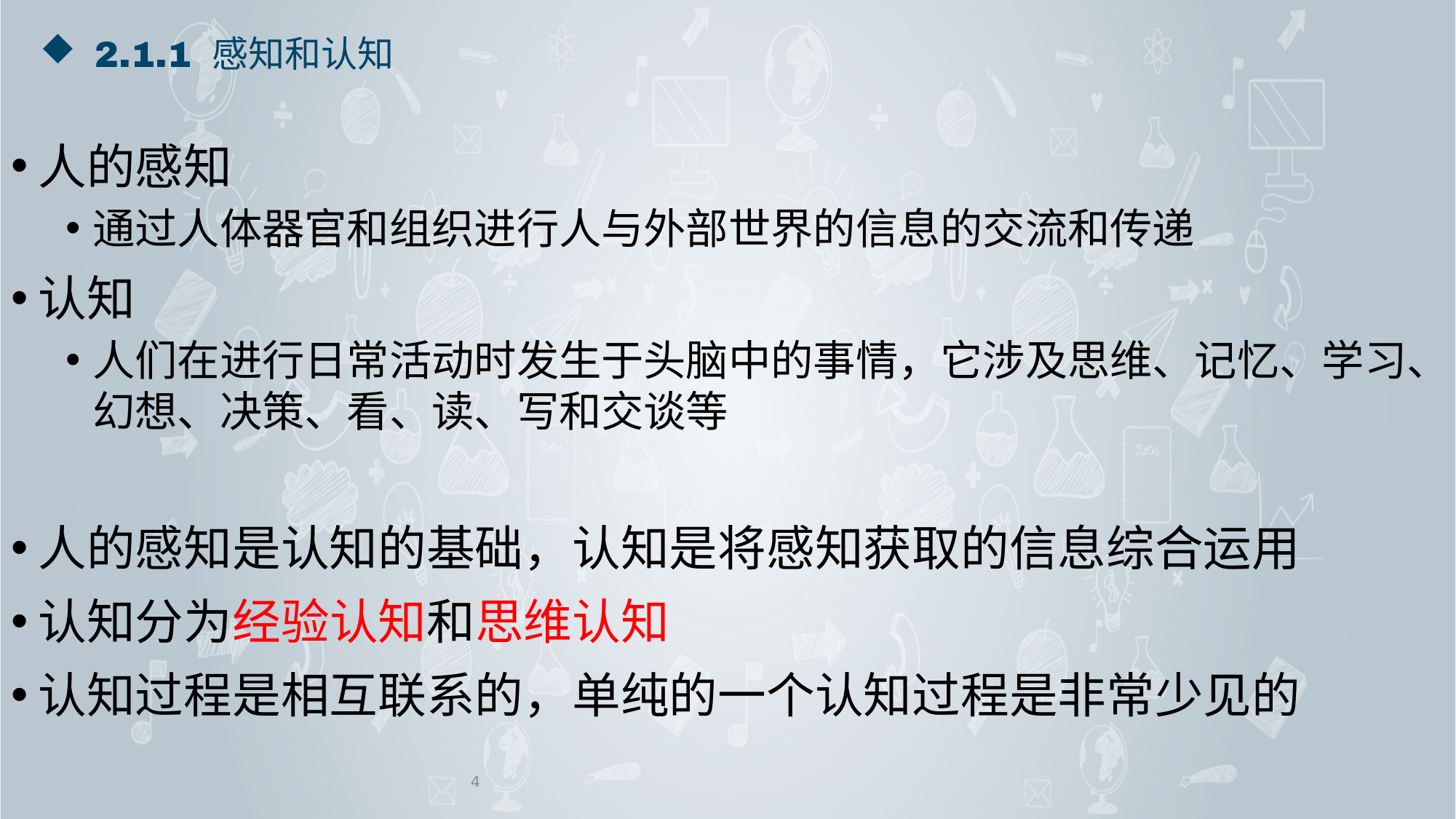

# 2.1.1 感知和认知
人的感知
通过人体器官和组织进行人与外部世界的信息的交流和传递
认知
人们在进行日常活动时发生于头脑中的事情，它涉及思维、记忆、学习、幻想、决策、看、读、写和交谈等

人的感知是认知的基础，认知是将感知获取的信息综合运用
认知分为经验认知和思维认知
认知过程是相互联系的，单纯的一个认知过程是非常少见的
4